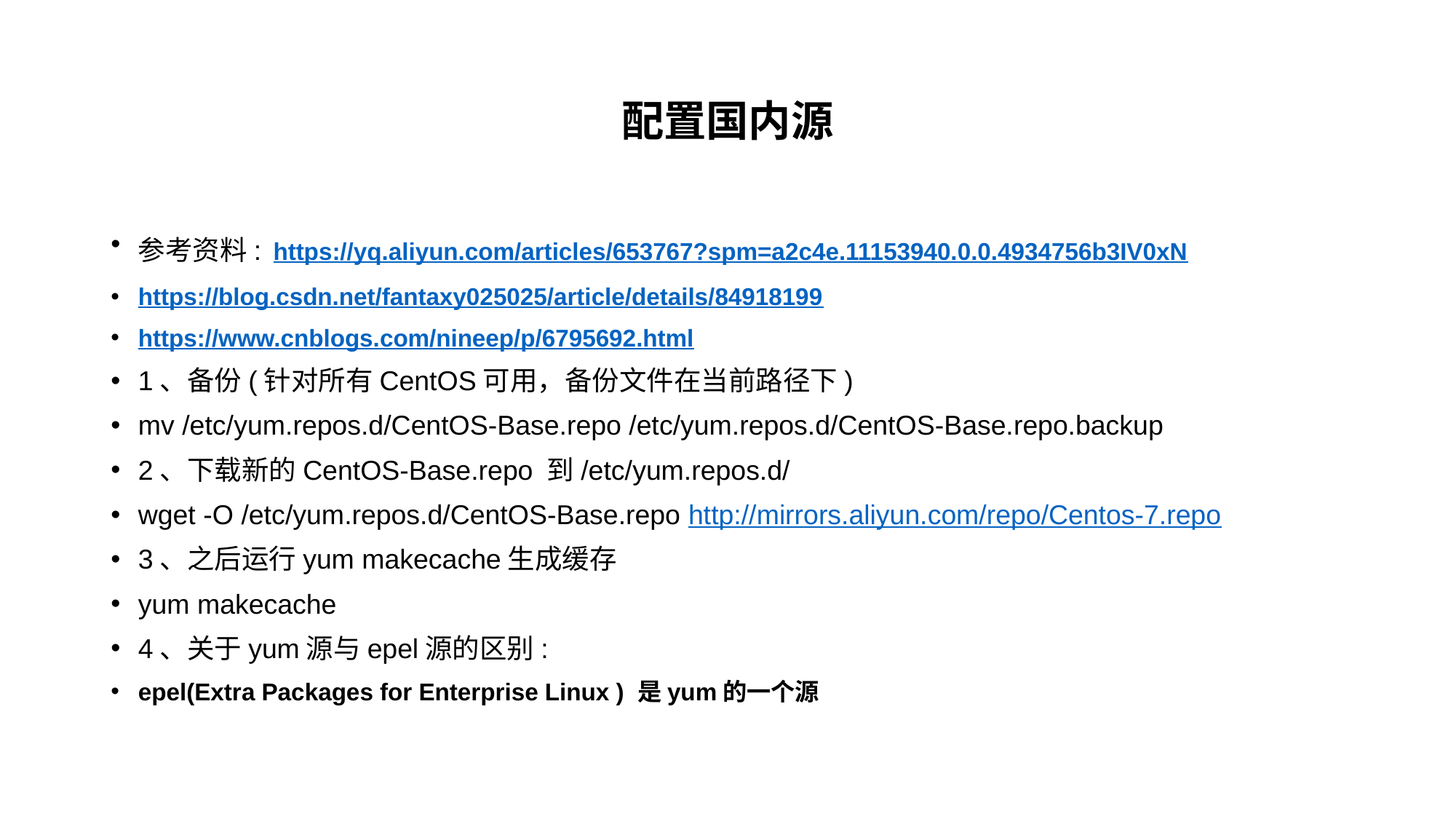

# 配置国内源
参考资料: https://yq.aliyun.com/articles/653767?spm=a2c4e.11153940.0.0.4934756b3IV0xN
https://blog.csdn.net/fantaxy025025/article/details/84918199
https://www.cnblogs.com/nineep/p/6795692.html
1、备份(针对所有CentOS可用，备份文件在当前路径下)
mv /etc/yum.repos.d/CentOS-Base.repo /etc/yum.repos.d/CentOS-Base.repo.backup
2、下载新的CentOS-Base.repo 到/etc/yum.repos.d/
wget -O /etc/yum.repos.d/CentOS-Base.repo http://mirrors.aliyun.com/repo/Centos-7.repo
3、之后运行yum makecache生成缓存
yum makecache
4、关于yum源与epel源的区别:
epel(Extra Packages for Enterprise Linux ) 是yum的一个源